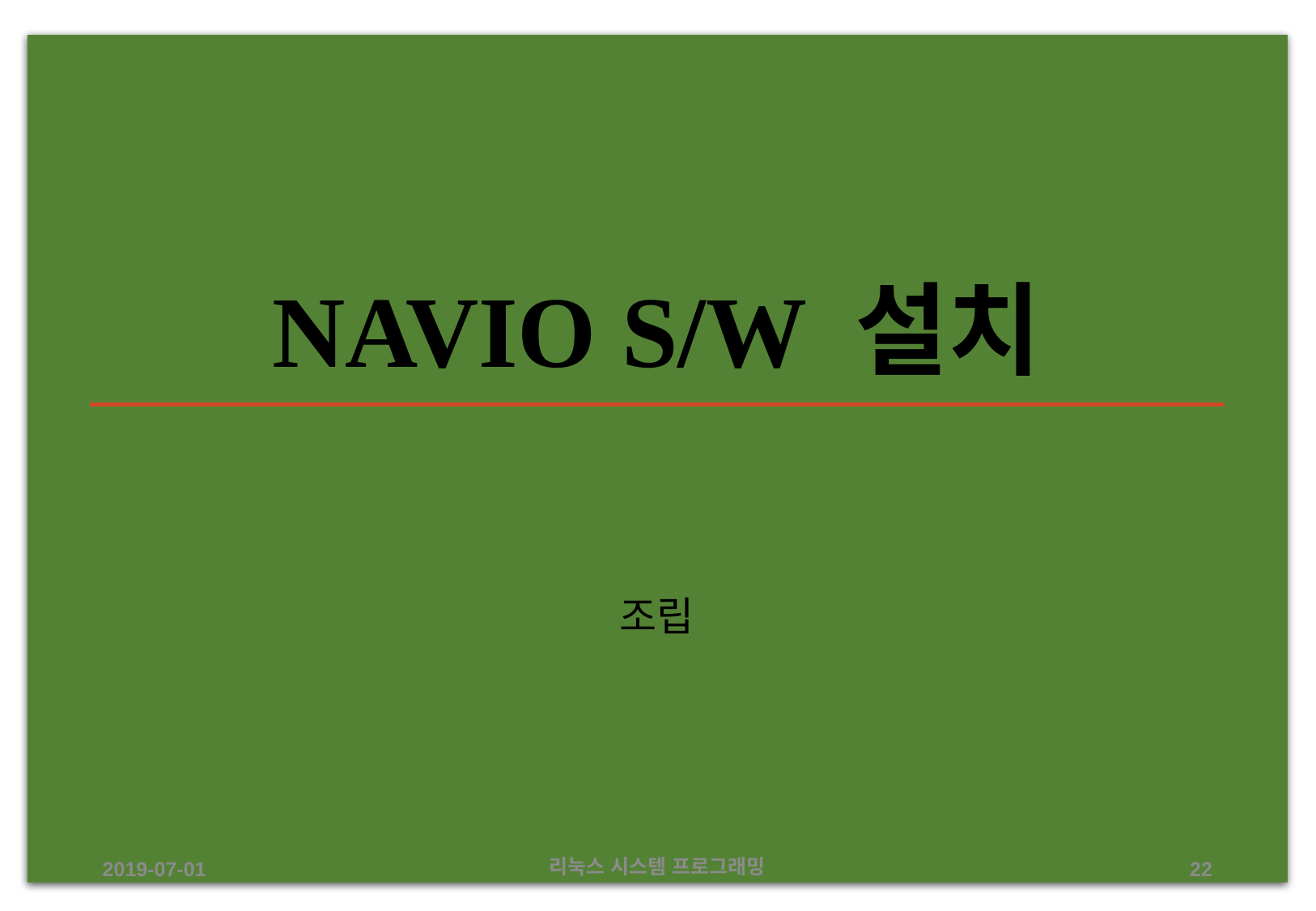

# NAVIO S/W 설치
조립
2019-07-01
리눅스 시스템 프로그래밍
22